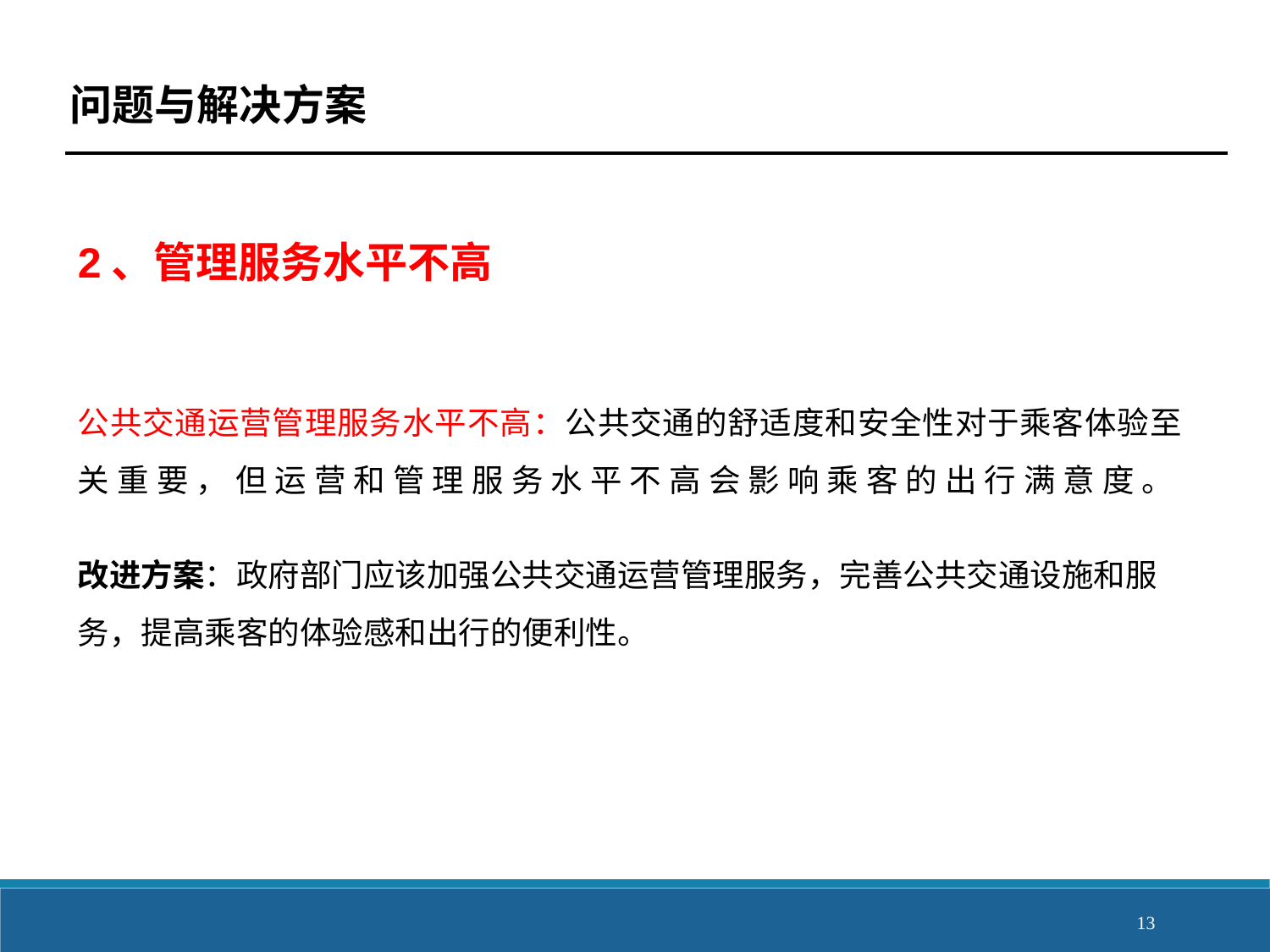

问题与解决方案
2、管理服务水平不高
公共交通运营管理服务水平不高：公共交通的舒适度和安全性对于乘客体验至关重要，但运营和管理服务水平不高会影响乘客的出行满意度。
改进方案：政府部门应该加强公共交通运营管理服务，完善公共交通设施和服务，提高乘客的体验感和出行的便利性。
13